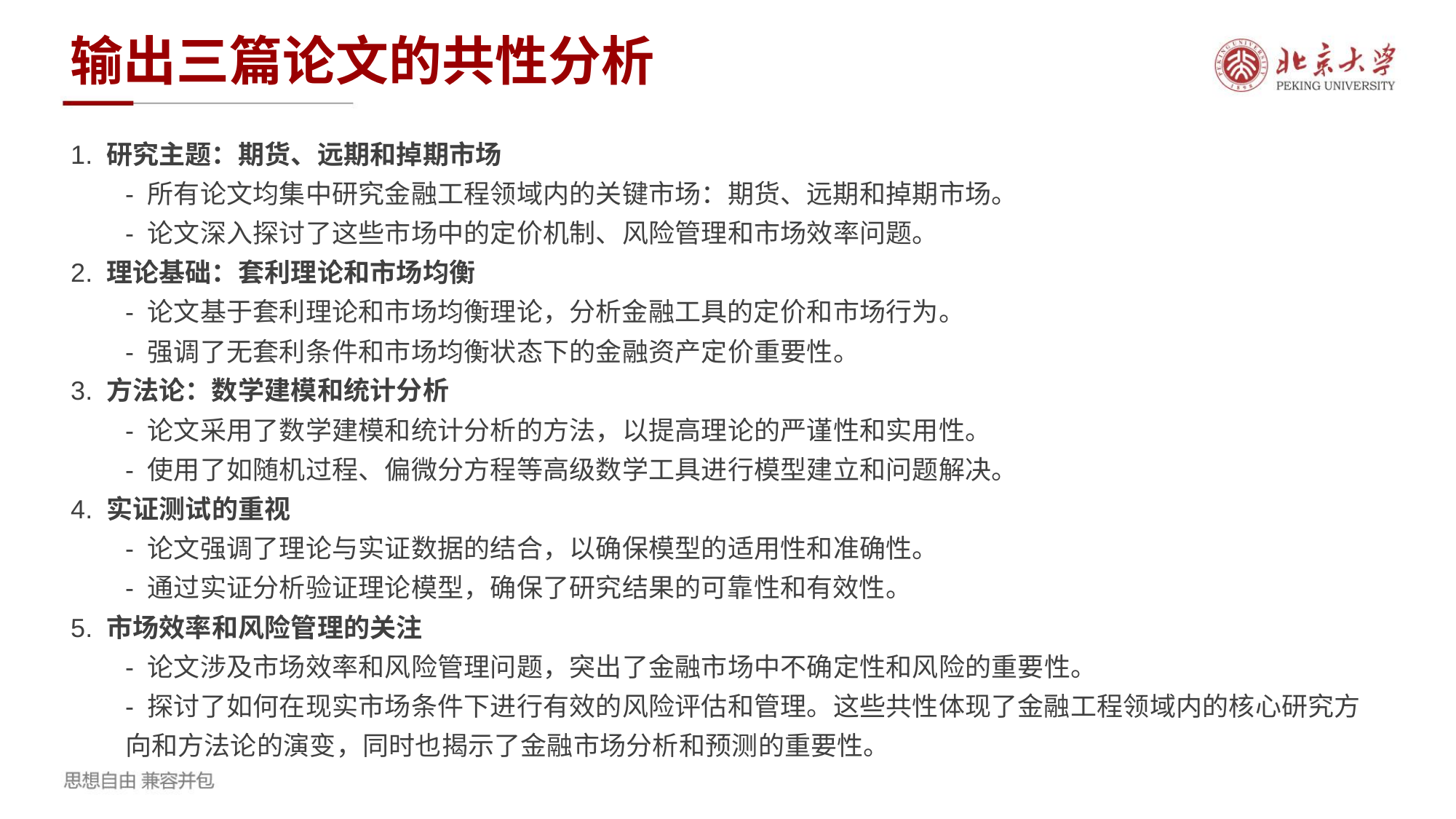

输出三篇论文的共性分析
1. 研究主题：期货、远期和掉期市场
- 所有论文均集中研究金融工程领域内的关键市场：期货、远期和掉期市场。
- 论文深入探讨了这些市场中的定价机制、风险管理和市场效率问题。
2. 理论基础：套利理论和市场均衡
- 论文基于套利理论和市场均衡理论，分析金融工具的定价和市场行为。
- 强调了无套利条件和市场均衡状态下的金融资产定价重要性。
3. 方法论：数学建模和统计分析
- 论文采用了数学建模和统计分析的方法，以提高理论的严谨性和实用性。
- 使用了如随机过程、偏微分方程等高级数学工具进行模型建立和问题解决。
4. 实证测试的重视
- 论文强调了理论与实证数据的结合，以确保模型的适用性和准确性。
- 通过实证分析验证理论模型，确保了研究结果的可靠性和有效性。
5. 市场效率和风险管理的关注
- 论文涉及市场效率和风险管理问题，突出了金融市场中不确定性和风险的重要性。
- 探讨了如何在现实市场条件下进行有效的风险评估和管理。这些共性体现了金融工程领域内的核心研究方向和方法论的演变，同时也揭示了金融市场分析和预测的重要性。